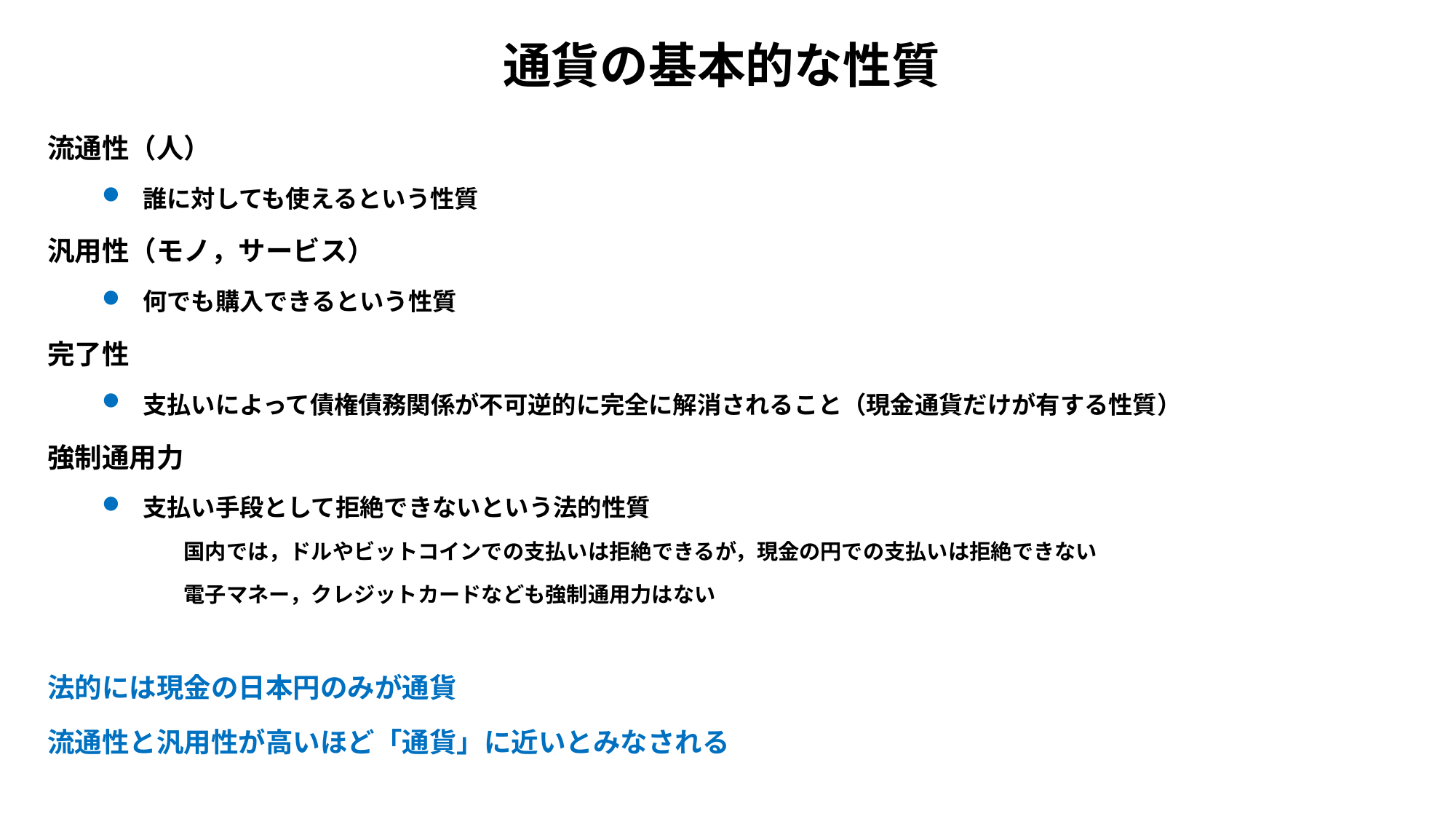

# 通貨の基本的な性質
流通性（人）
誰に対しても使えるという性質
汎用性（モノ，サービス）
何でも購入できるという性質
完了性
支払いによって債権債務関係が不可逆的に完全に解消されること（現金通貨だけが有する性質）
強制通用力
支払い手段として拒絶できないという法的性質
国内では，ドルやビットコインでの支払いは拒絶できるが，現金の円での支払いは拒絶できない
電子マネー，クレジットカードなども強制通用力はない

法的には現金の日本円のみが通貨
流通性と汎用性が高いほど「通貨」に近いとみなされる